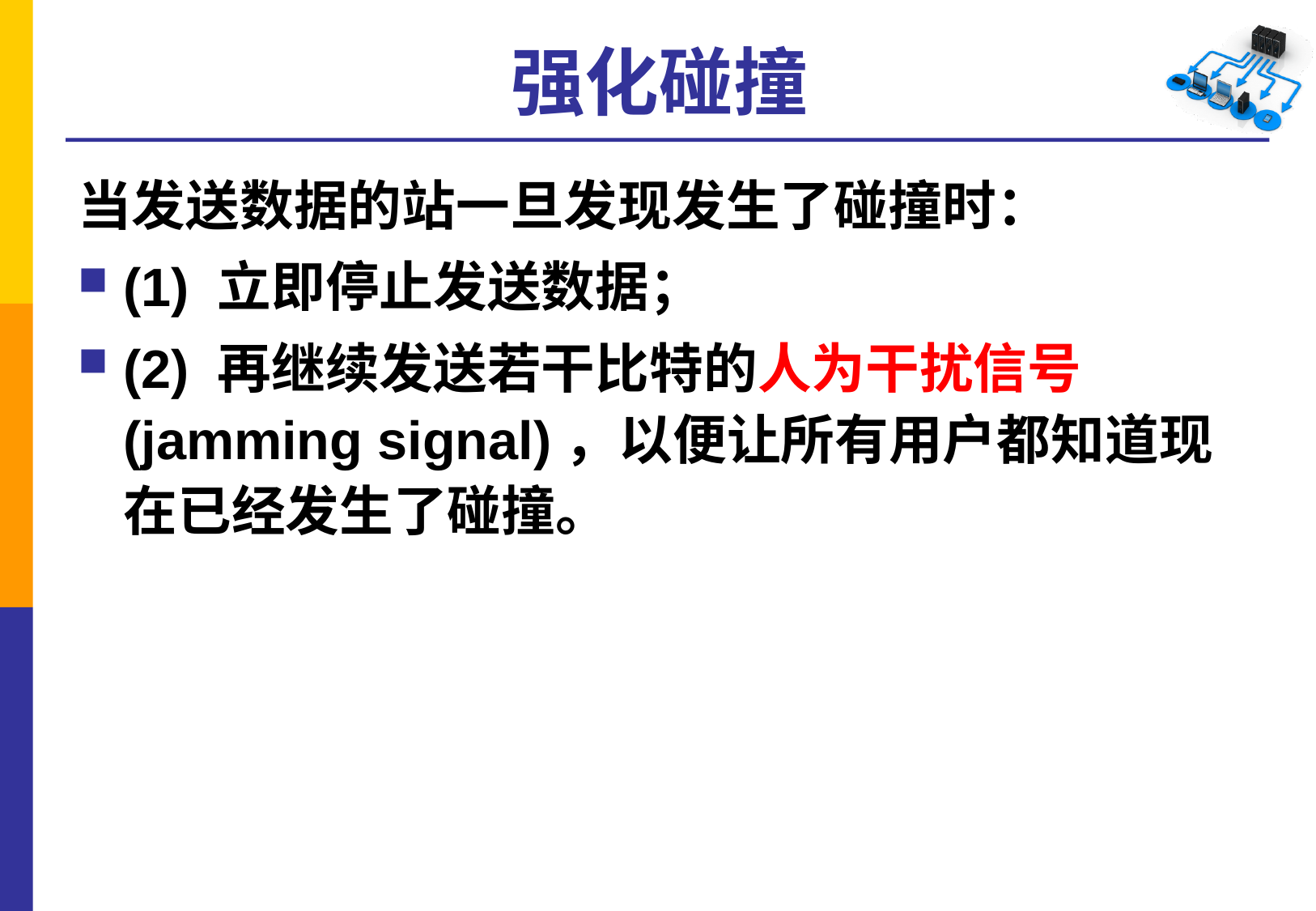

# 强化碰撞
当发送数据的站一旦发现发生了碰撞时：
(1) 立即停止发送数据；
(2) 再继续发送若干比特的人为干扰信号  (jamming signal)，以便让所有用户都知道现在已经发生了碰撞。